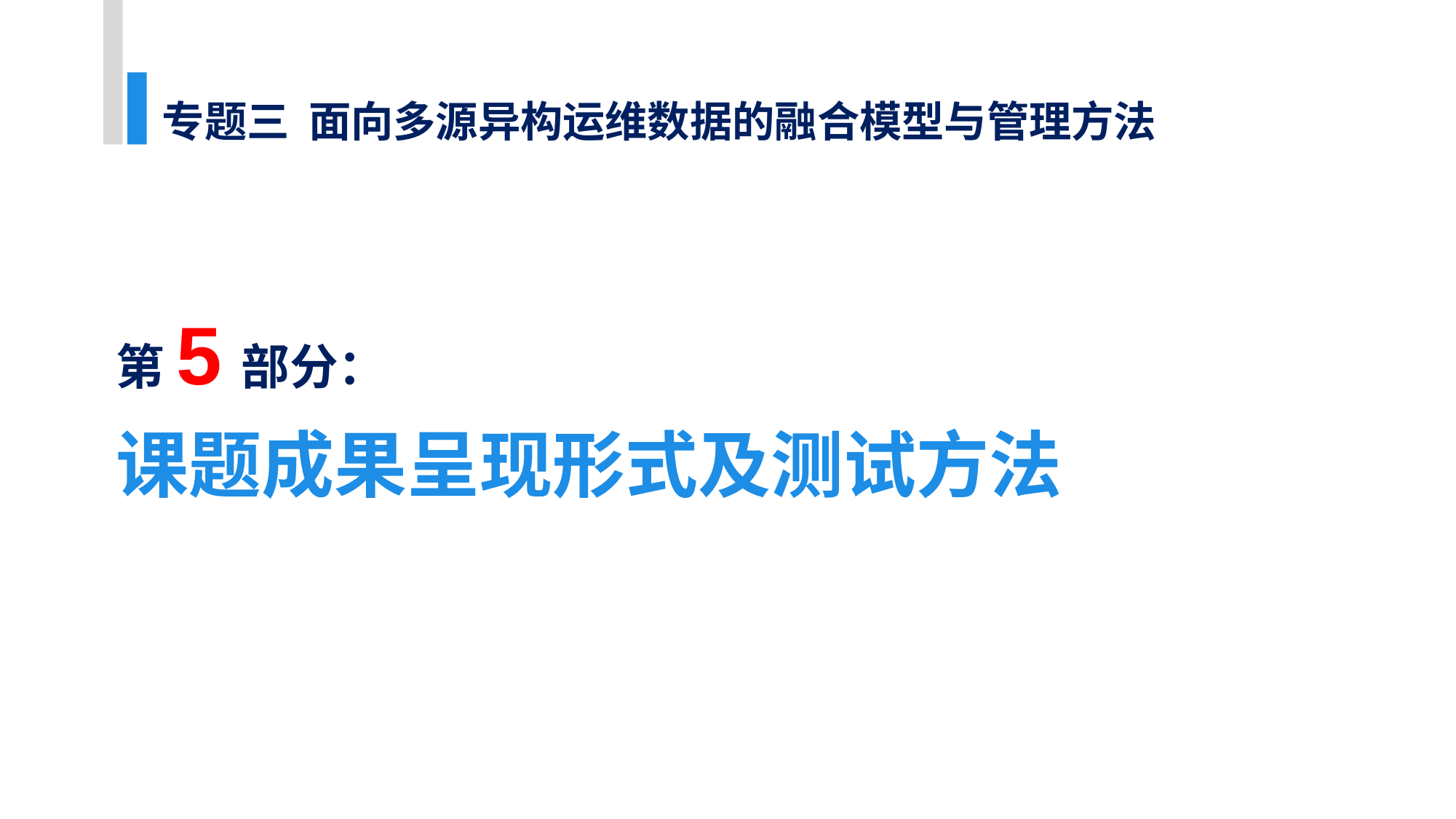

专题三  面向多源异构运维数据的融合模型与管理方法
第5部分：
课题成果呈现形式及测试方法